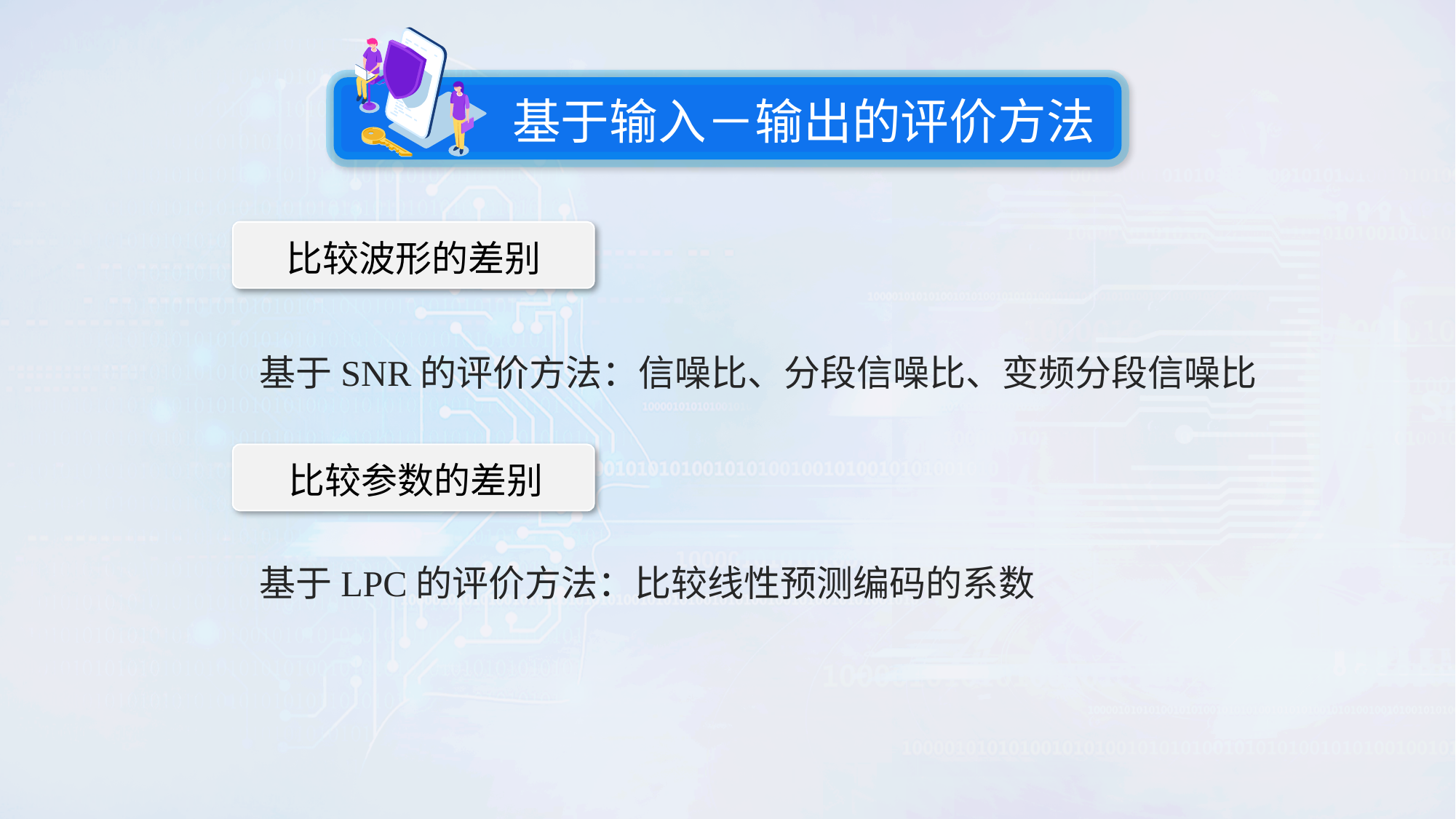

基于输入－输出的评价方法

比较波形的差别
基于SNR的评价方法：信噪比、分段信噪比、变频分段信噪比

比较参数的差别
基于LPC的评价方法：比较线性预测编码的系数